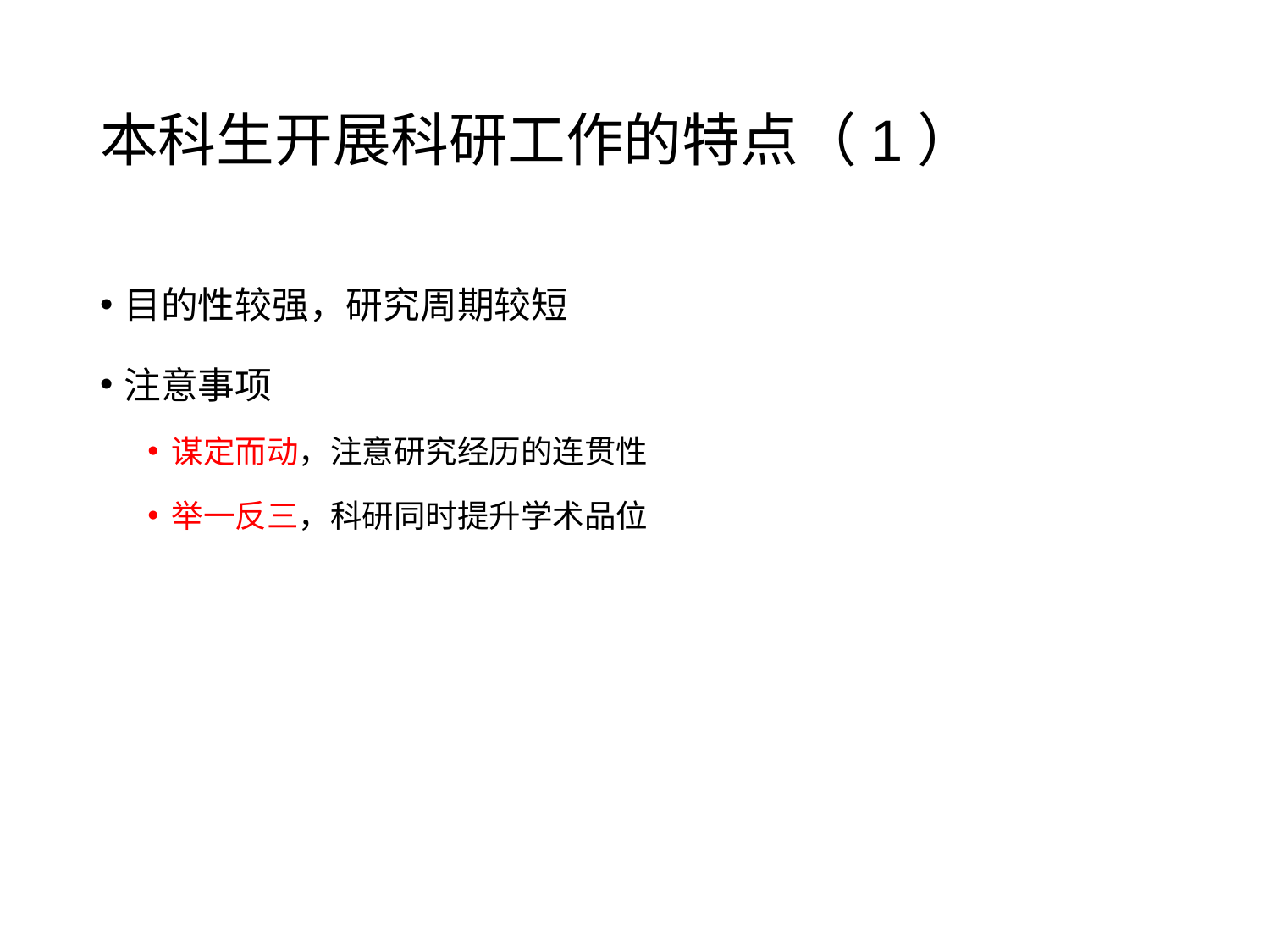

# 本科生开展科研工作的特点（1）
目的性较强，研究周期较短
注意事项
谋定而动，注意研究经历的连贯性
举一反三，科研同时提升学术品位